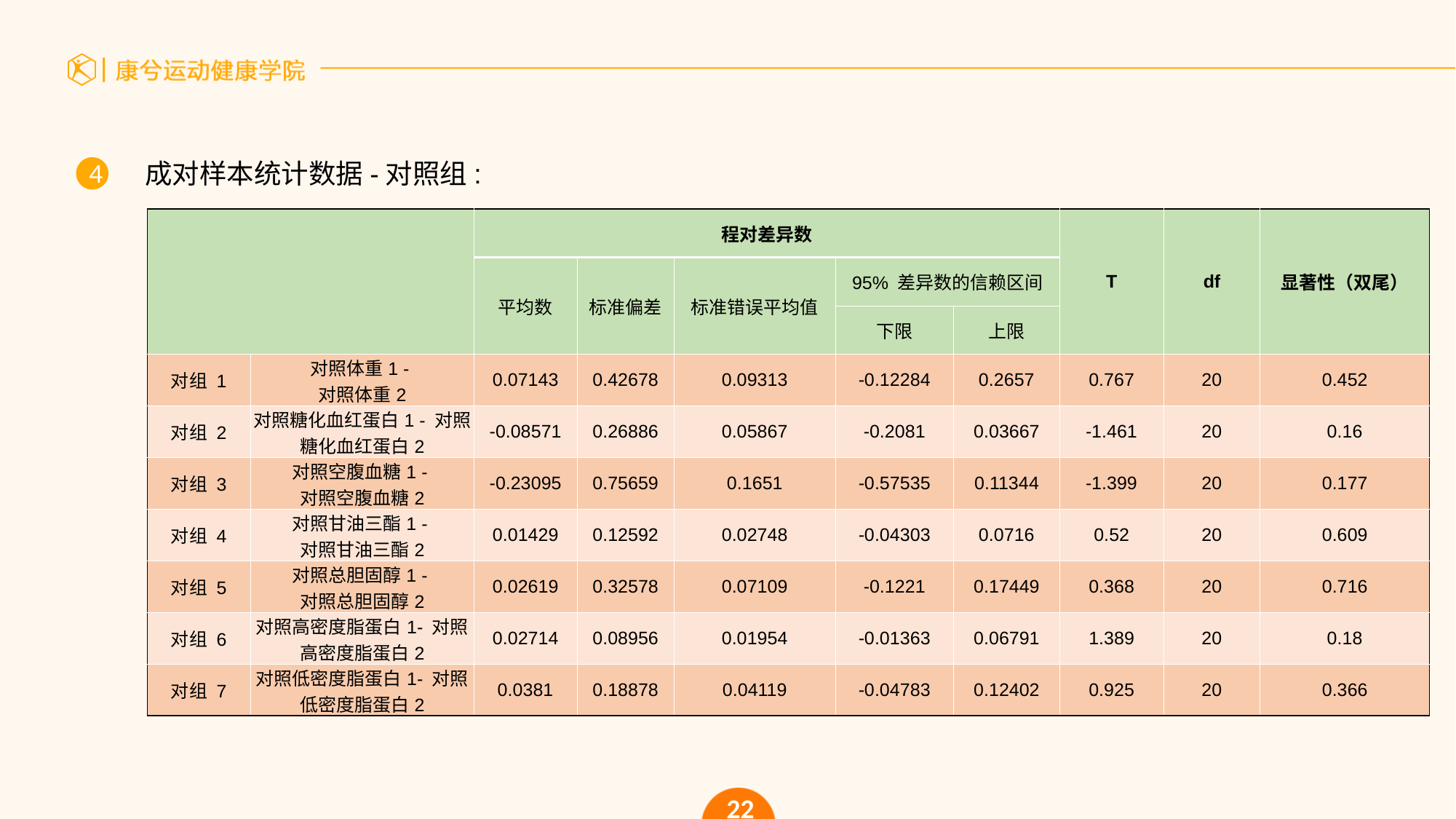

4

成对样本统计数据-对照组:
|  |  | 程对差异数 |  |  |  |  | T | df | 显著性（双尾） |
| --- | --- | --- | --- | --- | --- | --- | --- | --- | --- |
|  |  | 平均数 | 标准偏差 | 标准错误平均值 | 95% 差异数的信赖区间 |  |  |  |  |
|  |  |  |  |  | 下限 | 上限 |  |  |  |
| 对组 1 | 对照体重1 - 对照体重2 | 0.07143 | 0.42678 | 0.09313 | -0.12284 | 0.2657 | 0.767 | 20 | 0.452 |
| 对组 2 | 对照糖化血红蛋白1 - 对照糖化血红蛋白2 | -0.08571 | 0.26886 | 0.05867 | -0.2081 | 0.03667 | -1.461 | 20 | 0.16 |
| 对组 3 | 对照空腹血糖1 - 对照空腹血糖2 | -0.23095 | 0.75659 | 0.1651 | -0.57535 | 0.11344 | -1.399 | 20 | 0.177 |
| 对组 4 | 对照甘油三酯1 - 对照甘油三酯2 | 0.01429 | 0.12592 | 0.02748 | -0.04303 | 0.0716 | 0.52 | 20 | 0.609 |
| 对组 5 | 对照总胆固醇1 - 对照总胆固醇2 | 0.02619 | 0.32578 | 0.07109 | -0.1221 | 0.17449 | 0.368 | 20 | 0.716 |
| 对组 6 | 对照高密度脂蛋白1- 对照高密度脂蛋白2 | 0.02714 | 0.08956 | 0.01954 | -0.01363 | 0.06791 | 1.389 | 20 | 0.18 |
| 对组 7 | 对照低密度脂蛋白1- 对照低密度脂蛋白2 | 0.0381 | 0.18878 | 0.04119 | -0.04783 | 0.12402 | 0.925 | 20 | 0.366 |
22